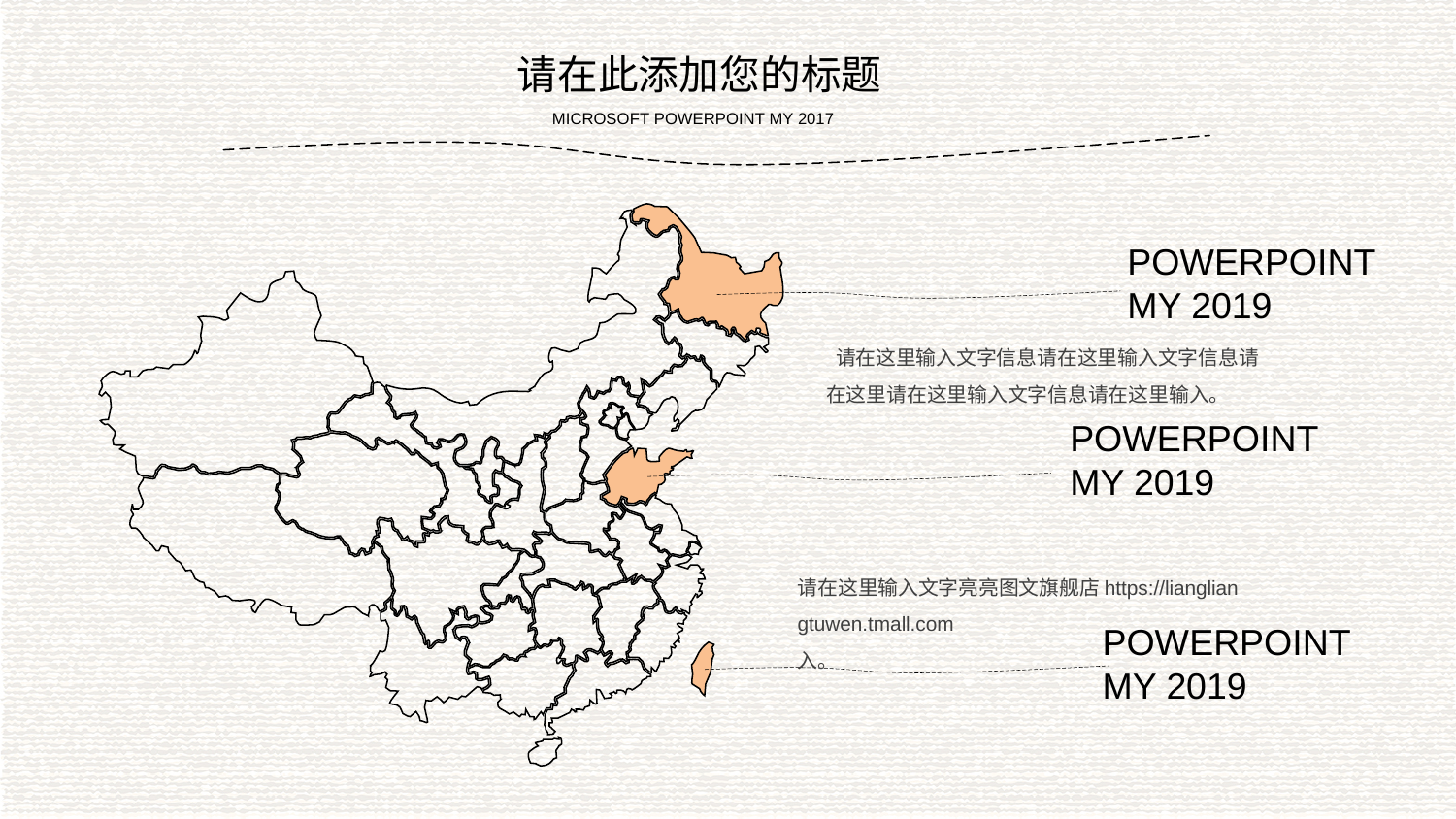

请在此添加您的标题
MICROSOFT POWERPOINT MY 2017

POWERPOINT
MY 2019

 请在这里输入文字信息请在这里输入文字信息请在这里请在这里输入文字信息请在这里输入。
POWERPOINT
MY 2019

 请在这里输入文字亮亮图文旗舰店https://liangliangtuwen.tmall.com
入。
POWERPOINT
MY 2019